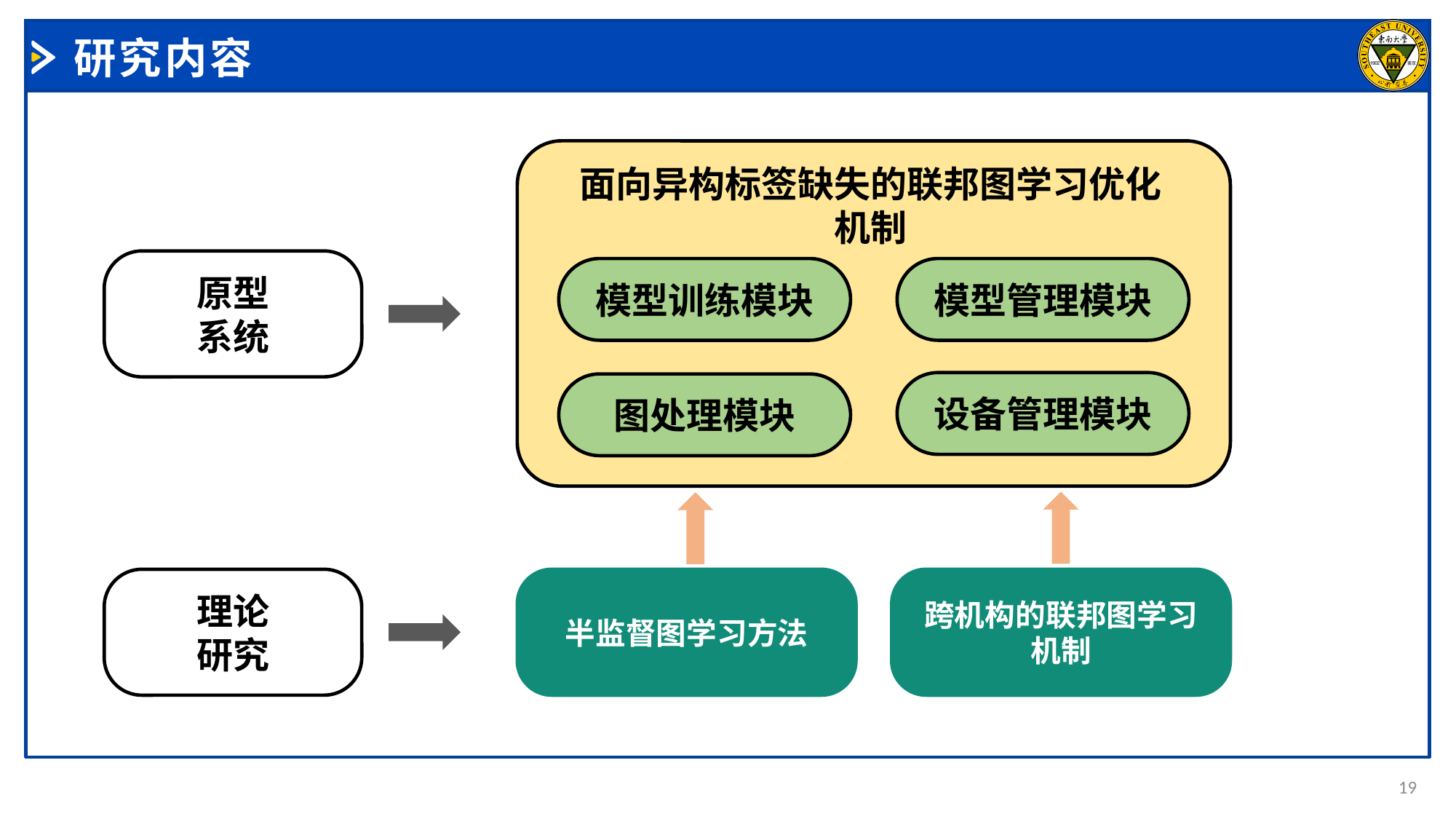

# 研究内容

面向异构标签缺失的联邦图学习优化机制
原型
系统
模型训练模块
模型管理模块

设备管理模块
图处理模块

理论
研究
半监督图学习方法
跨机构的联邦图学习机制

19